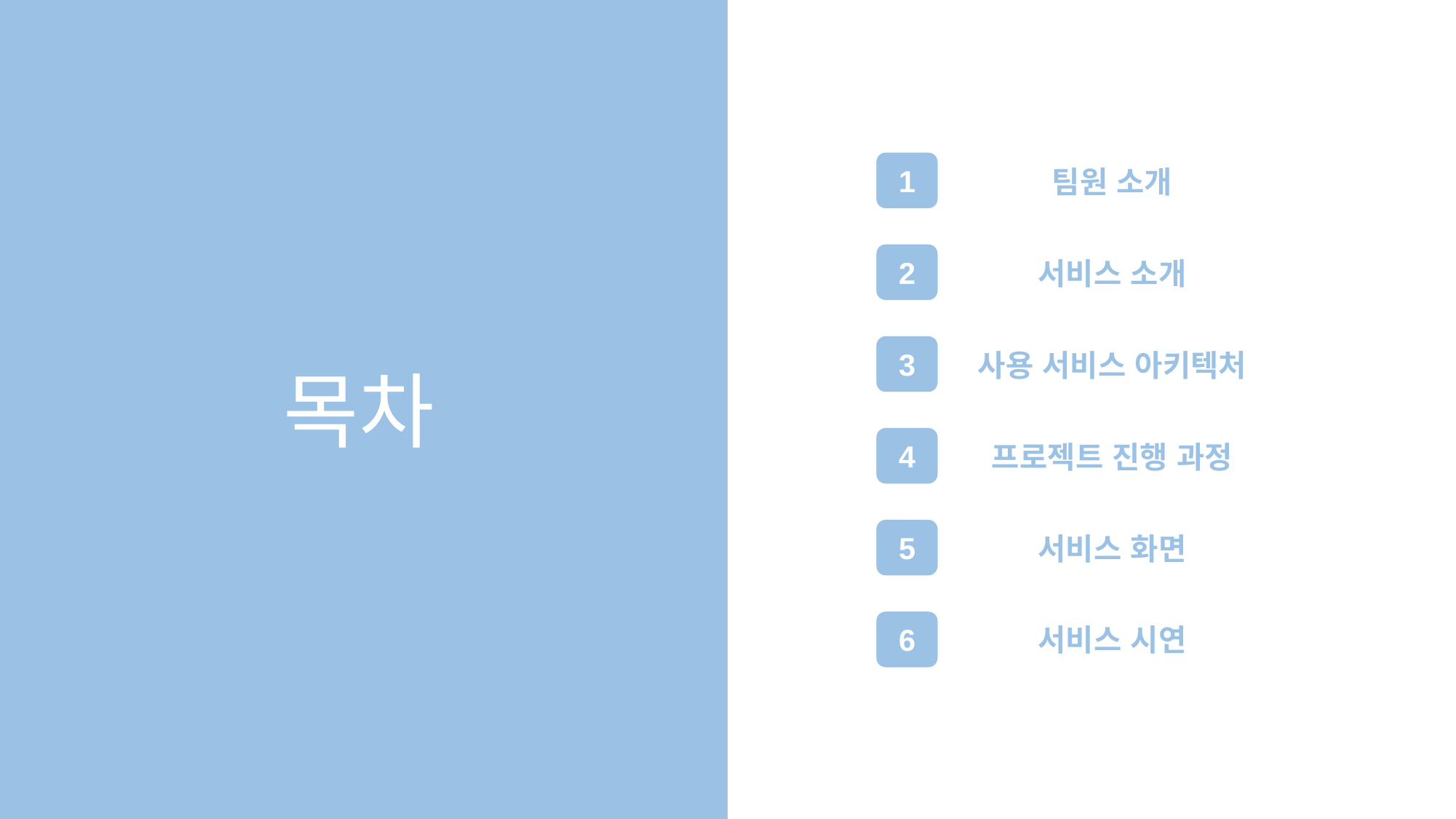

팀원 소개
1
서비스 소개
2
사용 서비스 아키텍처
3
목차
프로젝트 진행 과정
4
서비스 화면
5
서비스 시연
6